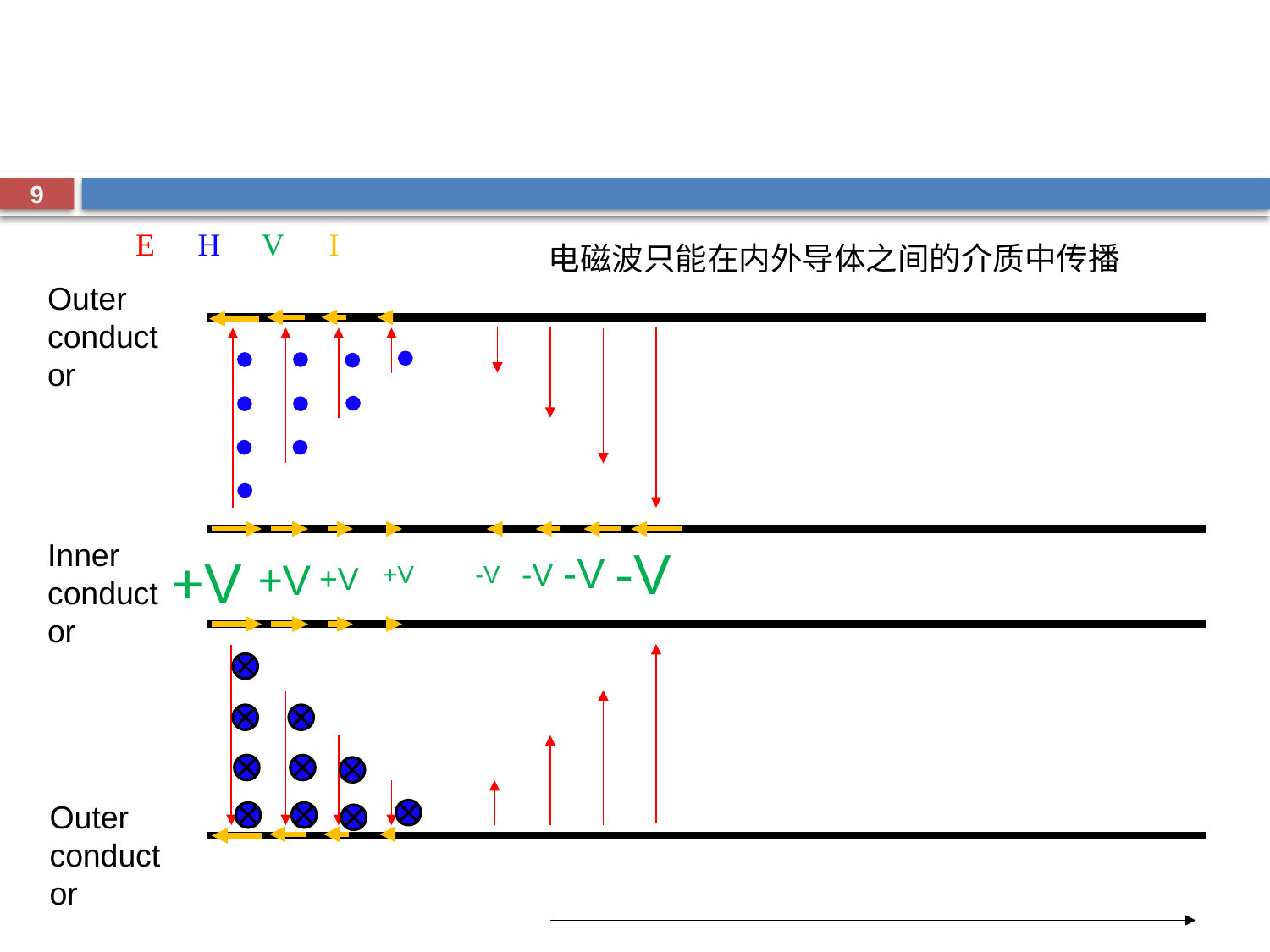

#
9
E
H
V
I
电磁波只能在内外导体之间的介质中传播
Outer conductor

Inner conductor
-V
-V
+V
+V
-V
+V
+V
-V

Outer conductor